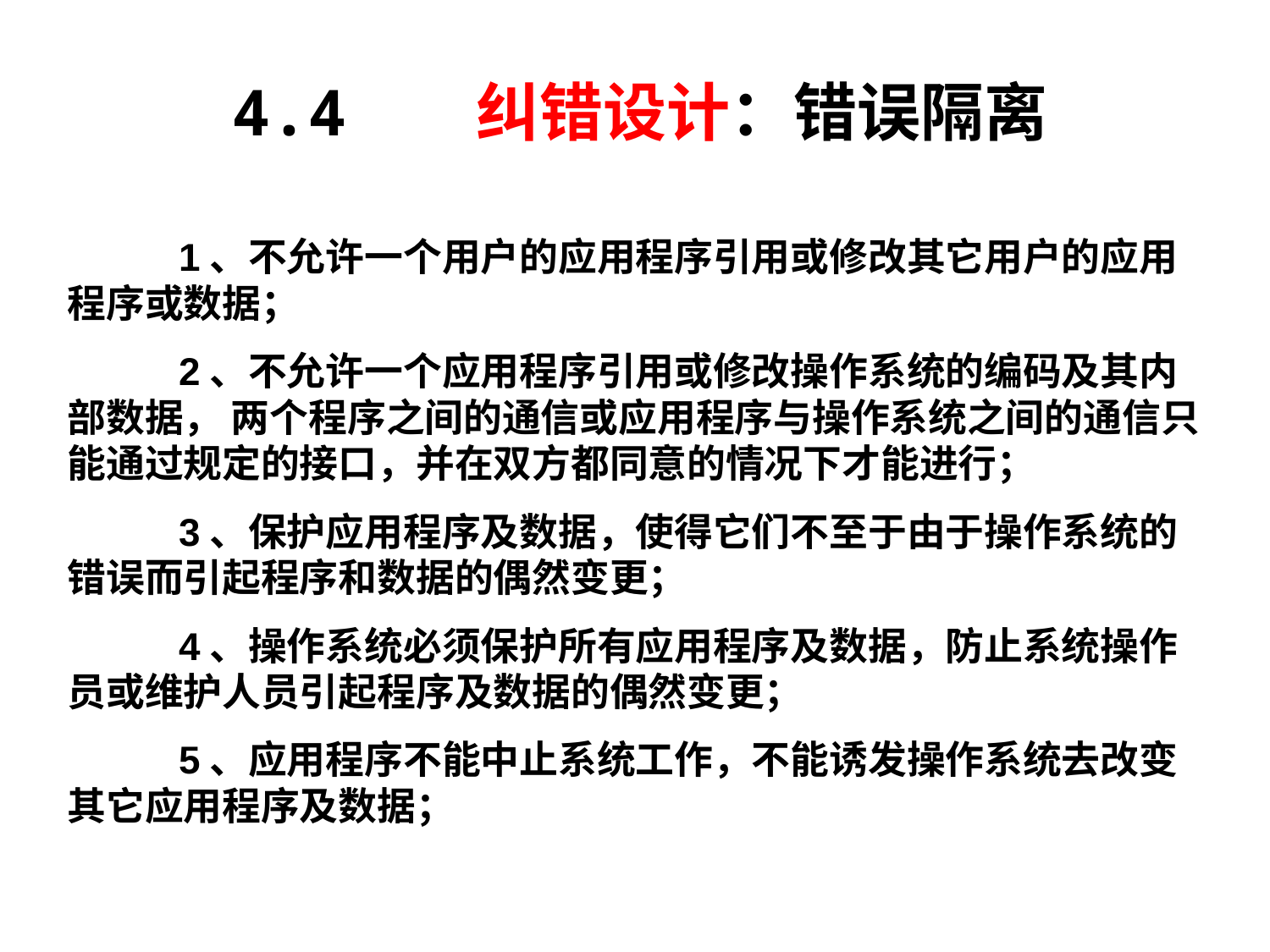

4.4   纠错设计：错误隔离
       1、不允许一个用户的应用程序引用或修改其它用户的应用程序或数据；
       2、不允许一个应用程序引用或修改操作系统的编码及其内部数据， 两个程序之间的通信或应用程序与操作系统之间的通信只能通过规定的接口，并在双方都同意的情况下才能进行；
       3、保护应用程序及数据，使得它们不至于由于操作系统的错误而引起程序和数据的偶然变更；
       4、操作系统必须保护所有应用程序及数据，防止系统操作员或维护人员引起程序及数据的偶然变更；
       5、应用程序不能中止系统工作，不能诱发操作系统去改变其它应用程序及数据；